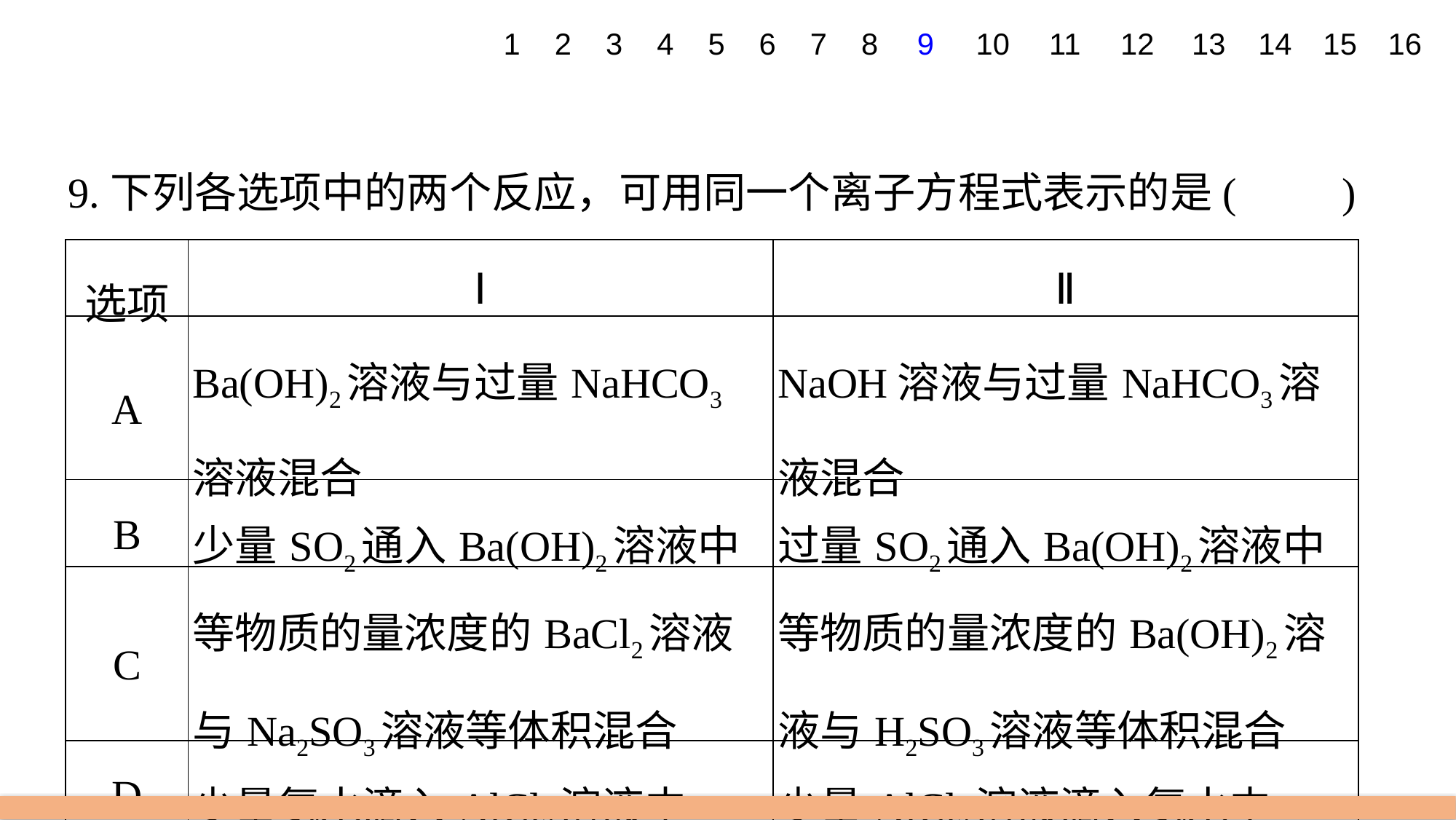

1
2
3
4
5
6
7
8
9
10
11
12
13
14
15
16
9.下列各选项中的两个反应，可用同一个离子方程式表示的是(　　)
| 选项 | Ⅰ | Ⅱ |
| --- | --- | --- |
| A | Ba(OH)2溶液与过量NaHCO3溶液混合 | NaOH溶液与过量NaHCO3溶液混合 |
| B | 少量SO2通入Ba(OH)2溶液中 | 过量SO2通入Ba(OH)2溶液中 |
| C | 等物质的量浓度的BaCl2溶液与Na2SO3溶液等体积混合 | 等物质的量浓度的Ba(OH)2溶液与H2SO3溶液等体积混合 |
| D | 少量氨水滴入AlCl3溶液中 | 少量AlCl3溶液滴入氨水中 |